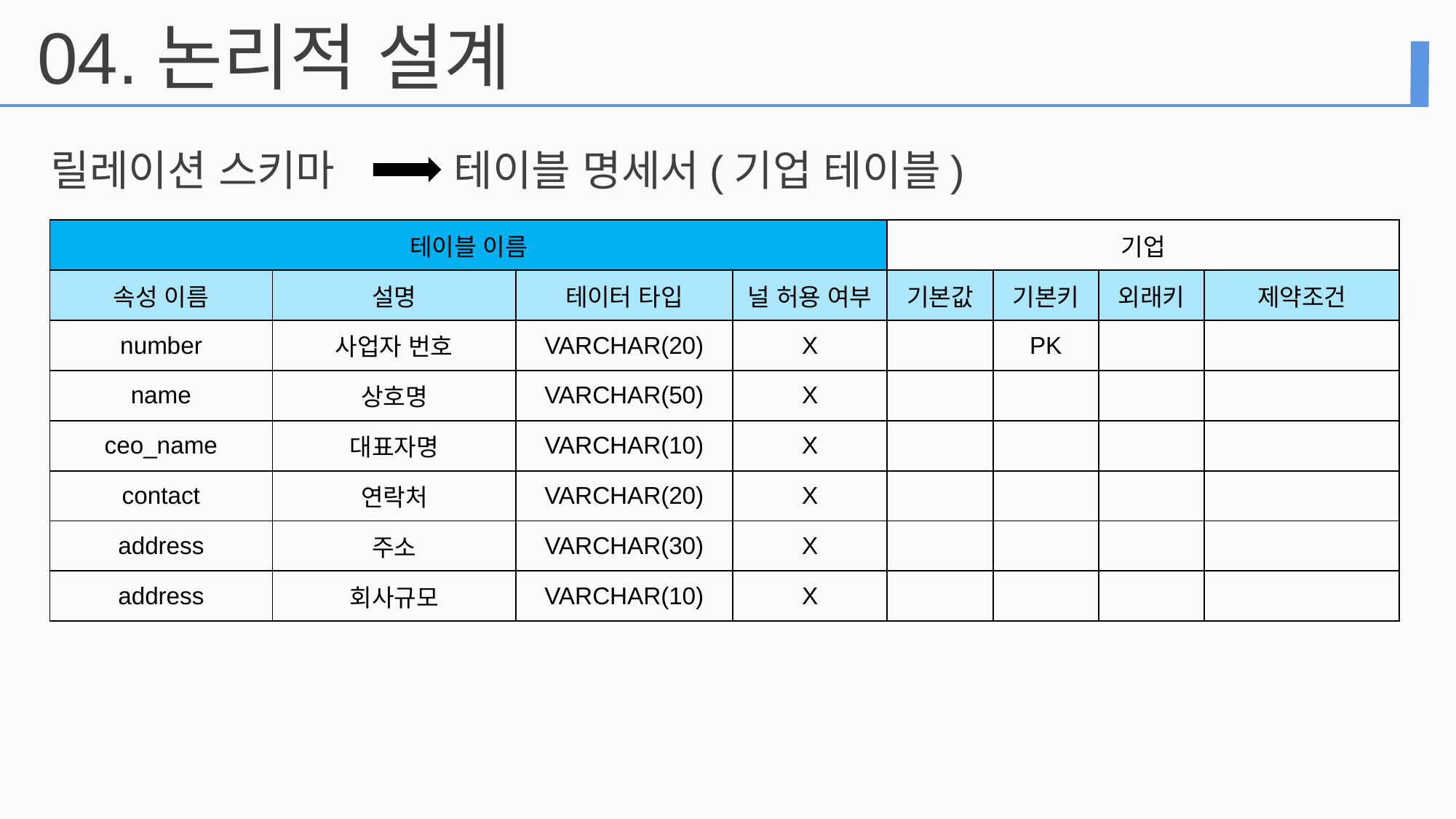

04.
논리적 설계
릴레이션 스키마
테이블 명세서(기업 테이블)

| 테이블 이름 |  |  |  | 기업 |  |  |  |
| --- | --- | --- | --- | --- | --- | --- | --- |
| 속성 이름 | 설명 | 테이터 타입 | 널 허용 여부 | 기본값 | 기본키 | 외래키 | 제약조건 |
| number | 사업자 번호 | VARCHAR(20) | X |  | PK |  |  |
| name | 상호명 | VARCHAR(50) | X |  |  |  |  |
| ceo\_name | 대표자명 | VARCHAR(10) | X |  |  |  |  |
| contact | 연락처 | VARCHAR(20) | X |  |  |  |  |
| address | 주소 | VARCHAR(30) | X |  |  |  |  |
| address | 회사규모 | VARCHAR(10) | X |  |  |  |  |